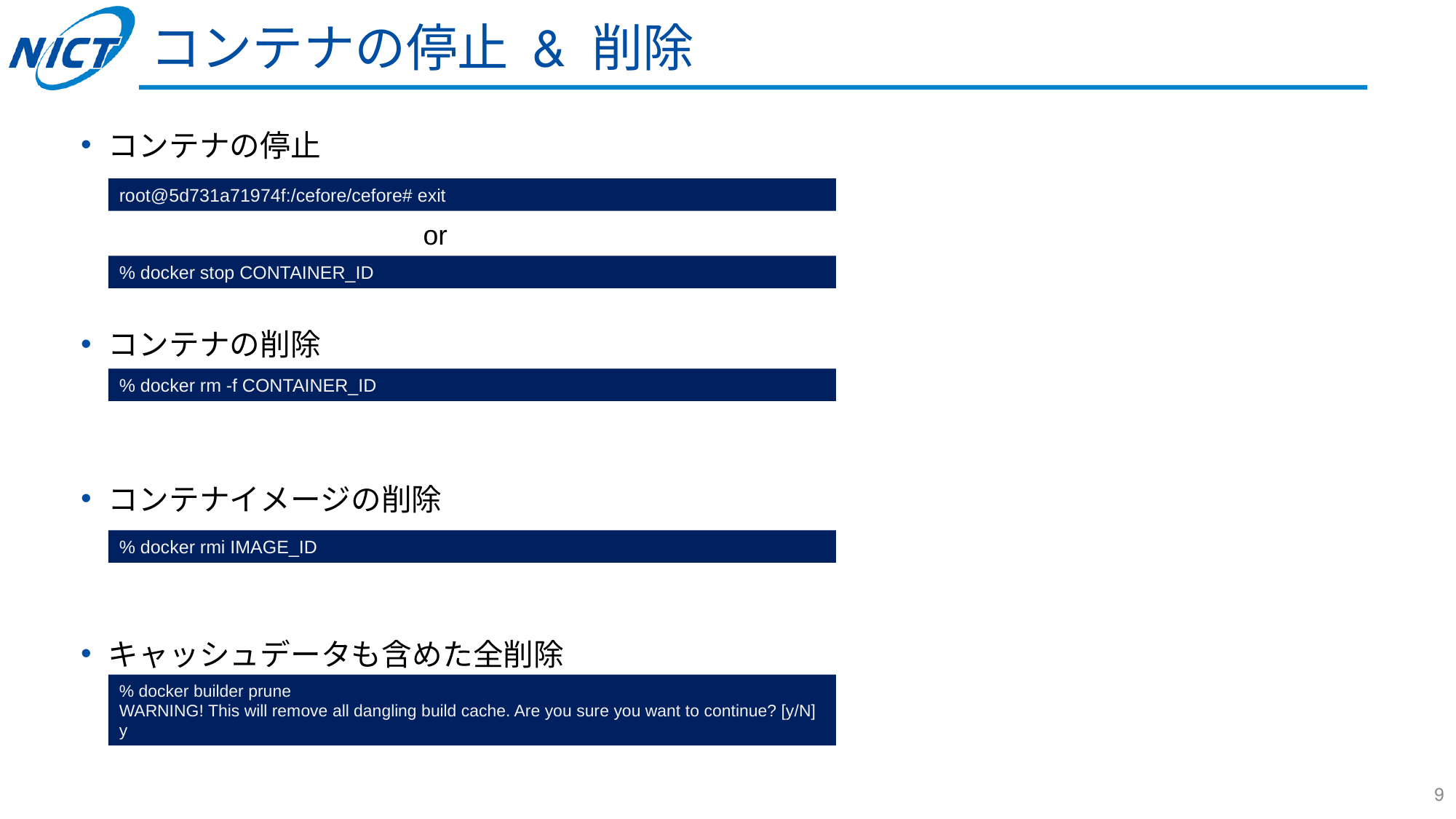

# コンテナの停止 & 削除
コンテナの停止

コンテナの削除

コンテナイメージの削除

キャッシュデータも含めた全削除

root@5d731a71974f:/cefore/cefore# exit
or
% docker stop CONTAINER_ID
% docker rm -f CONTAINER_ID
% docker rmi IMAGE_ID
% docker builder prune
WARNING! This will remove all dangling build cache. Are you sure you want to continue? [y/N] y
9